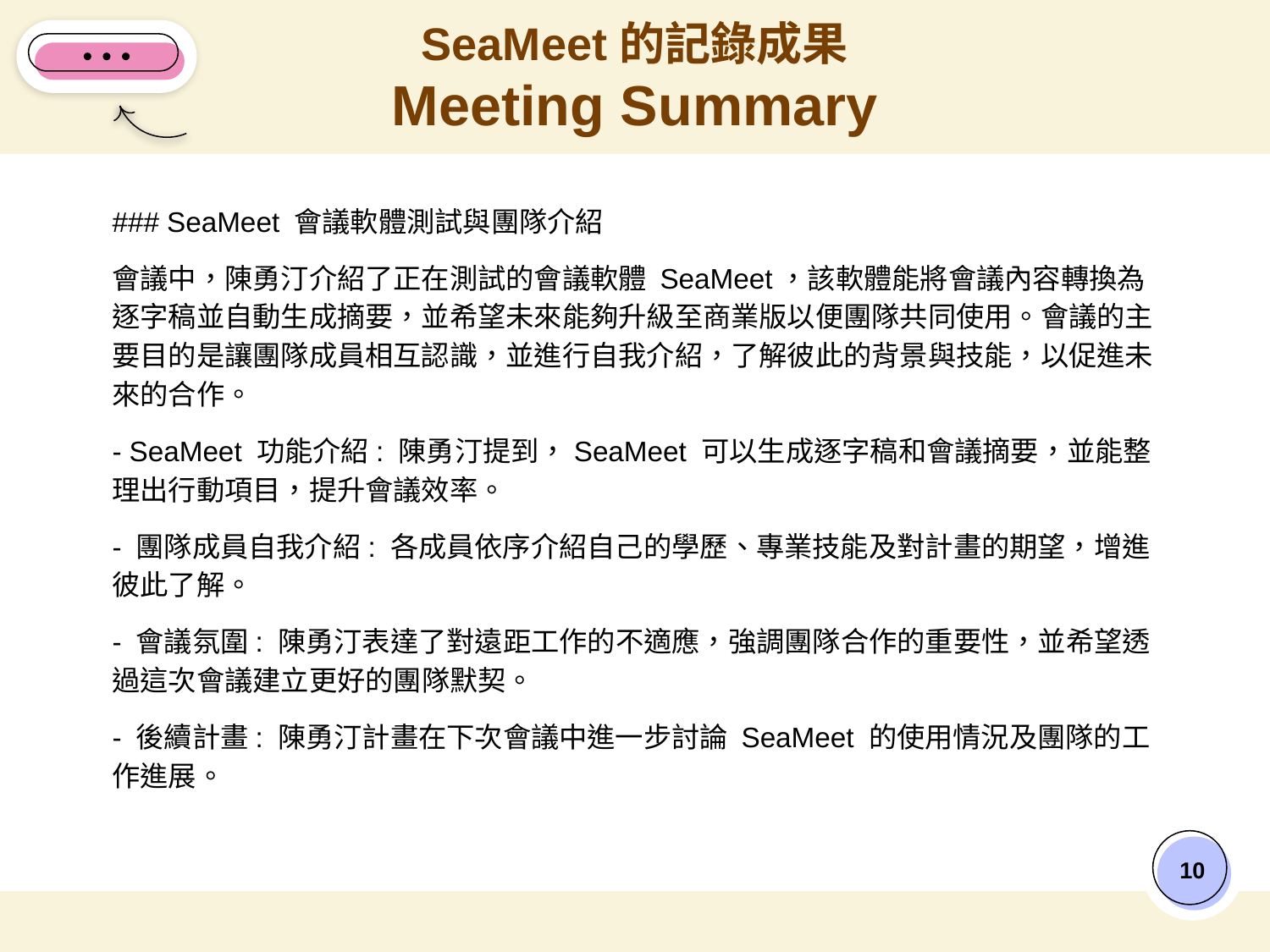

# SeaMeet的記錄成果
Meeting Summary
### SeaMeet 會議軟體測試與團隊介紹
會議中，陳勇汀介紹了正在測試的會議軟體 SeaMeet，該軟體能將會議內容轉換為逐字稿並自動生成摘要，並希望未來能夠升級至商業版以便團隊共同使用。會議的主要目的是讓團隊成員相互認識，並進行自我介紹，了解彼此的背景與技能，以促進未來的合作。
- SeaMeet 功能介紹: 陳勇汀提到，SeaMeet 可以生成逐字稿和會議摘要，並能整理出行動項目，提升會議效率。
- 團隊成員自我介紹: 各成員依序介紹自己的學歷、專業技能及對計畫的期望，增進彼此了解。
- 會議氛圍: 陳勇汀表達了對遠距工作的不適應，強調團隊合作的重要性，並希望透過這次會議建立更好的團隊默契。
- 後續計畫: 陳勇汀計畫在下次會議中進一步討論 SeaMeet 的使用情況及團隊的工作進展。
10